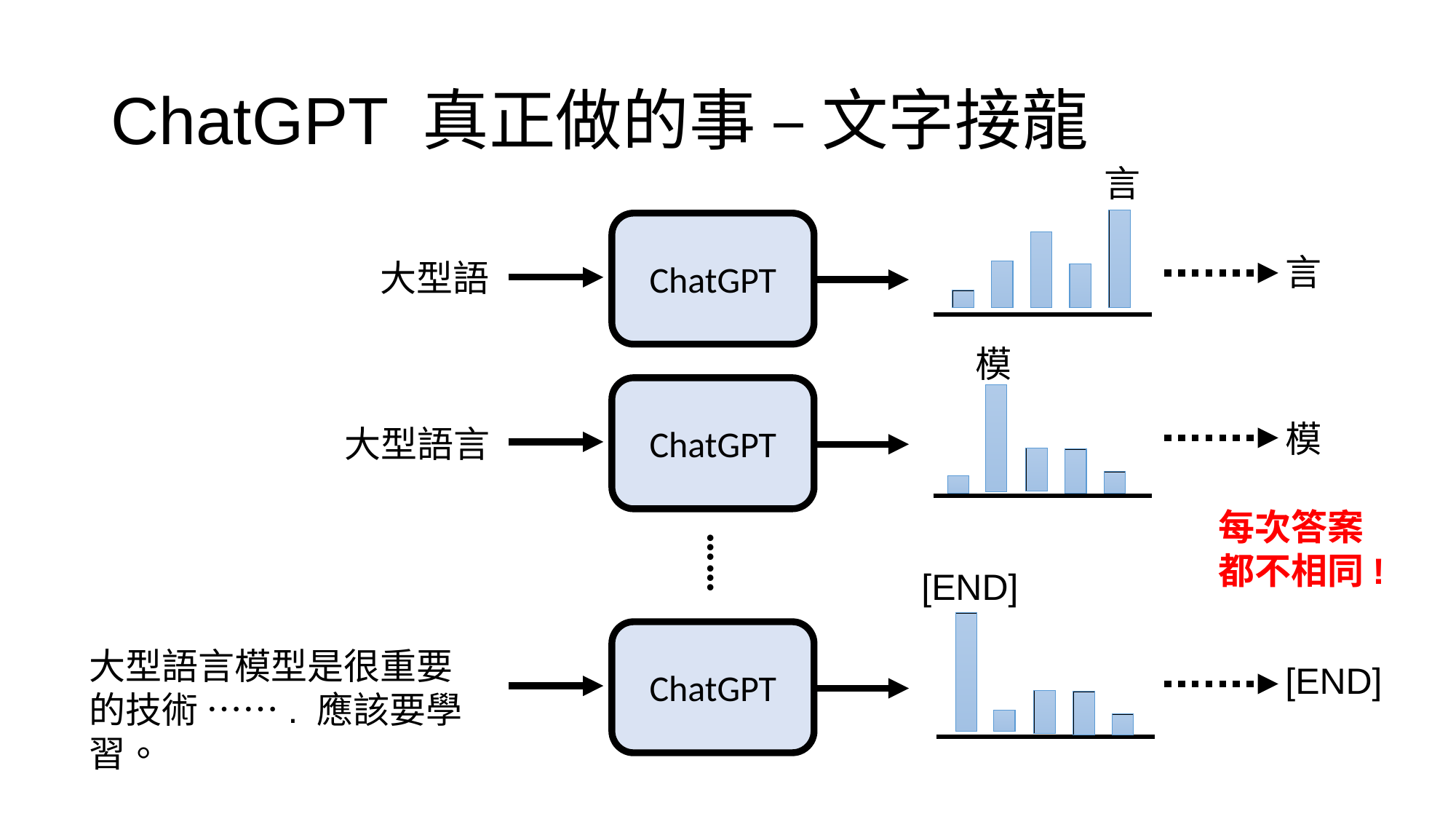

# ChatGPT 真正做的事 – 文字接龍
言

ChatGPT
言
大型語
模
ChatGPT

模
大型語言
每次答案都不相同!
……
[END]

ChatGPT
大型語言模型是很重要的技術 ……. 應該要學習。
[END]